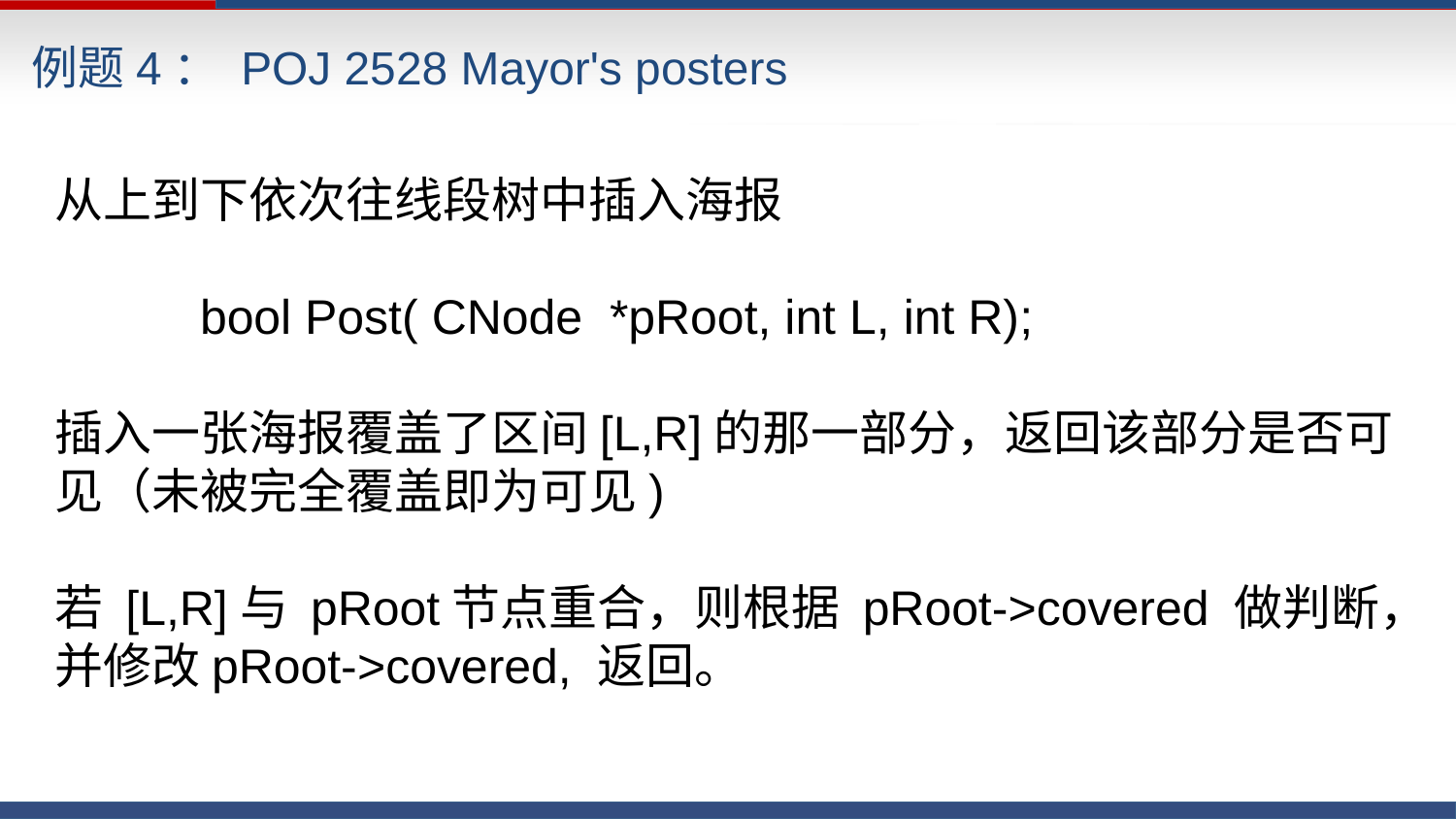

例题4： POJ 2528 Mayor's posters

从上到下依次往线段树中插入海报

	bool Post( CNode  *pRoot, int L, int R);

插入一张海报覆盖了区间[L,R]的那一部分，返回该部分是否可见（未被完全覆盖即为可见)

若 [L,R]与 pRoot节点重合，则根据 pRoot->covered 做判断，并修改pRoot->covered, 返回。